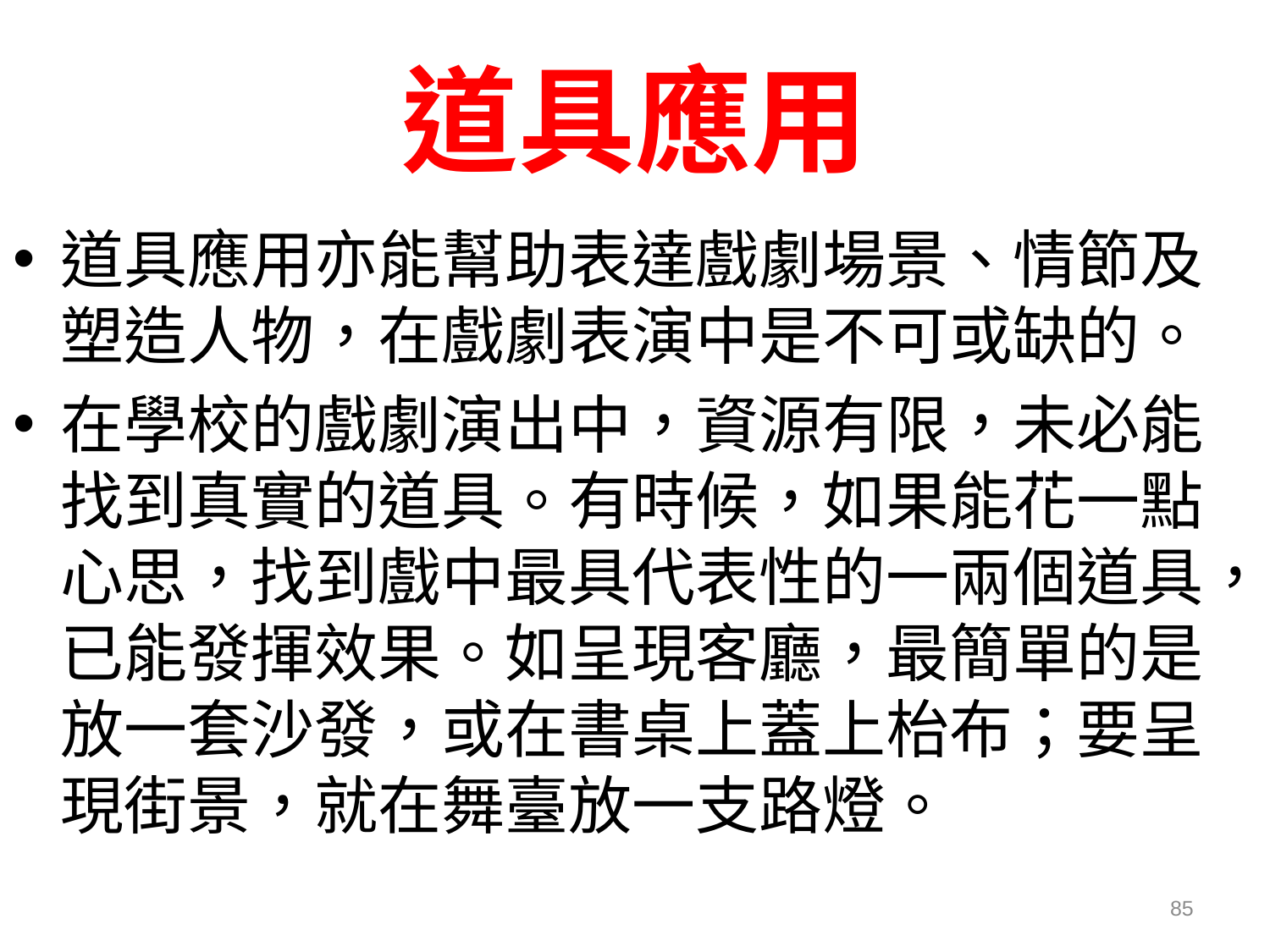

# 道具應用
道具應用亦能幫助表達戲劇場景、情節及塑造人物，在戲劇表演中是不可或缺的。
在學校的戲劇演出中，資源有限，未必能找到真實的道具。有時候，如果能花一點心思，找到戲中最具代表性的一兩個道具，已能發揮效果。如呈現客廳，最簡單的是放一套沙發，或在書桌上蓋上枱布；要呈現街景，就在舞臺放一支路燈。
85